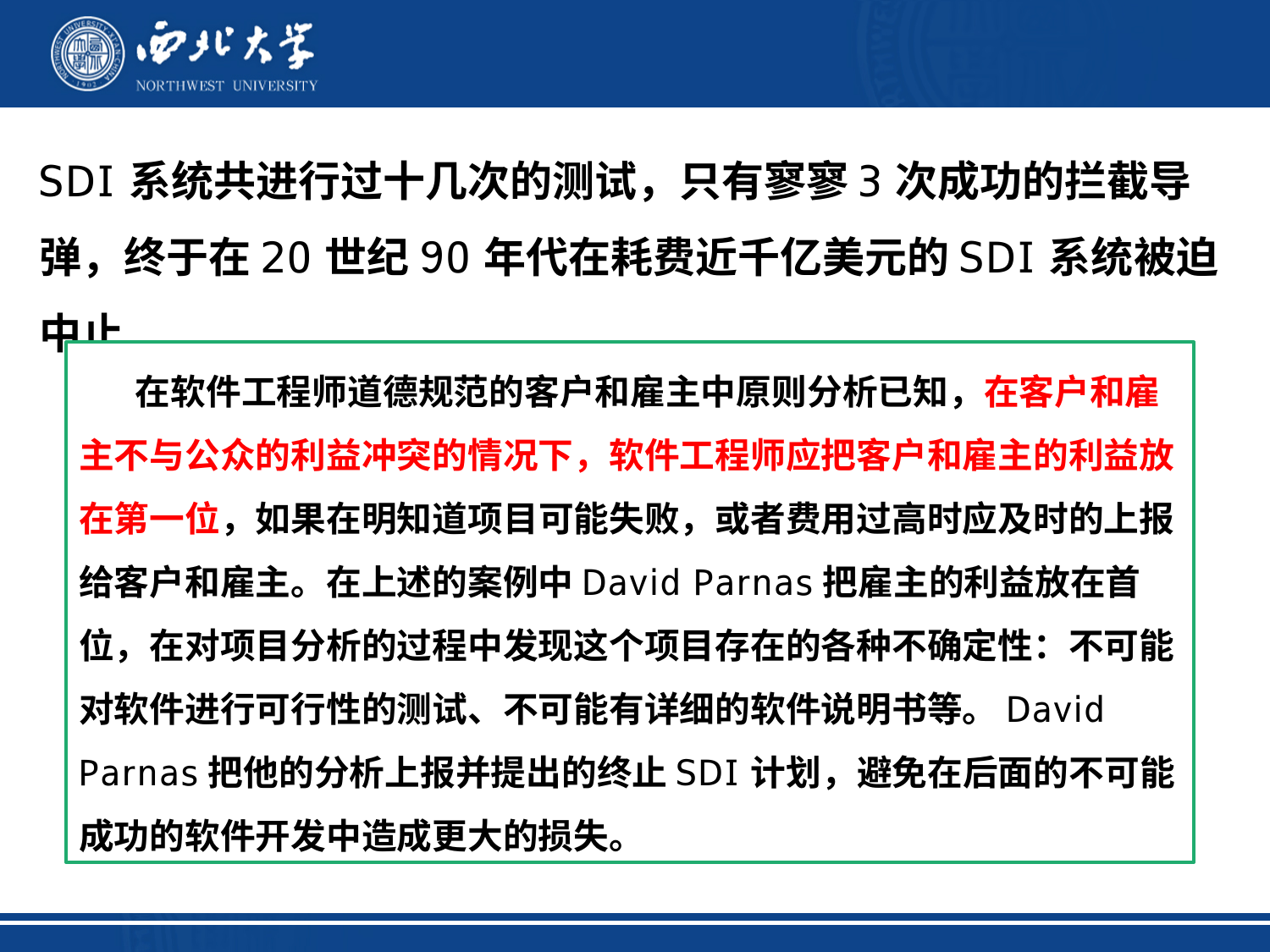

SDI系统共进行过十几次的测试，只有寥寥3次成功的拦截导弹，终于在20世纪90年代在耗费近千亿美元的SDI系统被迫中止
      在软件工程师道德规范的客户和雇主中原则分析已知，在客户和雇主不与公众的利益冲突的情况下，软件工程师应把客户和雇主的利益放在第一位，如果在明知道项目可能失败，或者费用过高时应及时的上报给客户和雇主。在上述的案例中David Parnas把雇主的利益放在首位，在对项目分析的过程中发现这个项目存在的各种不确定性：不可能对软件进行可行性的测试、不可能有详细的软件说明书等。David Parnas把他的分析上报并提出的终止SDI计划，避免在后面的不可能成功的软件开发中造成更大的损失。